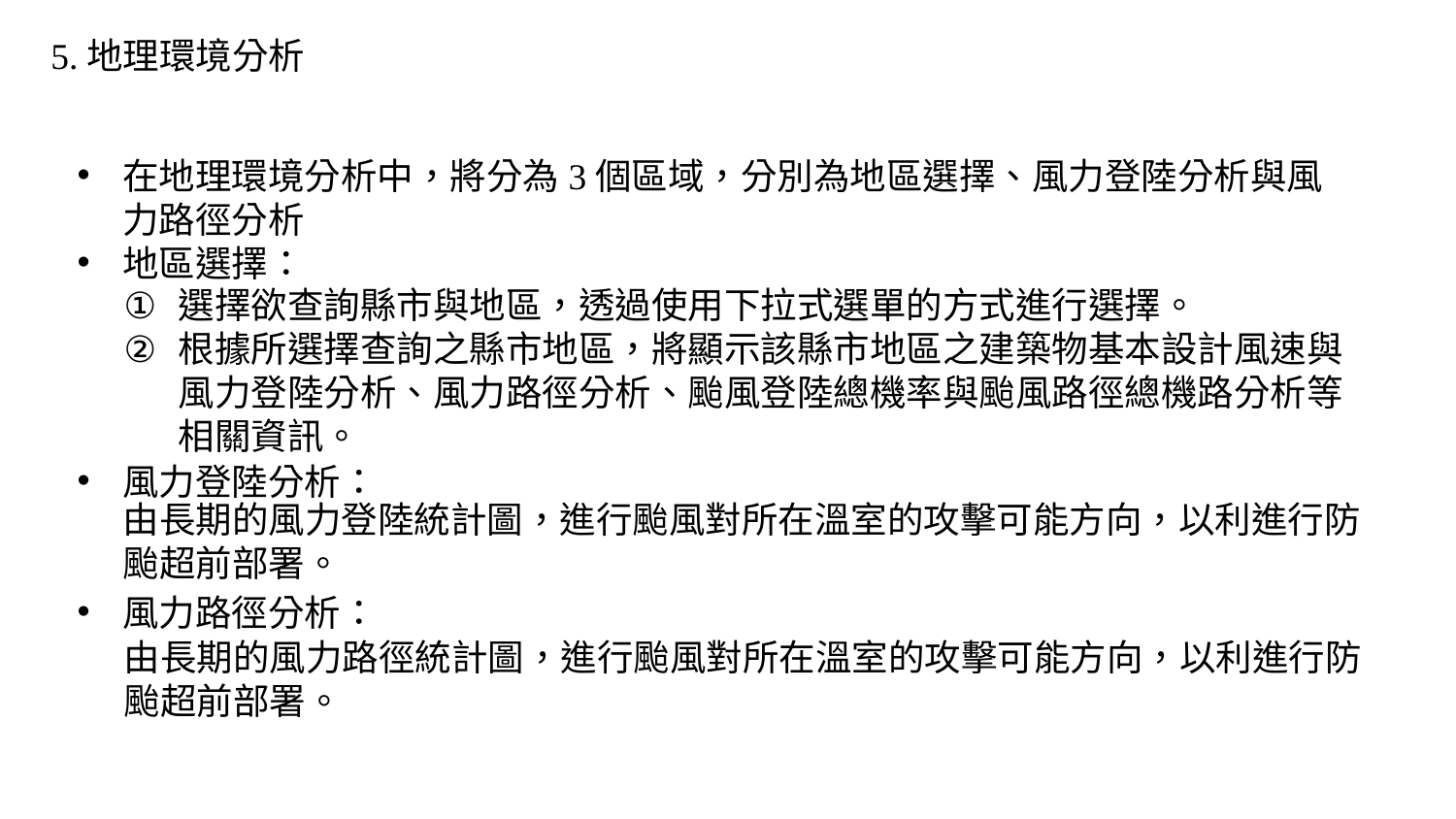

5.地理環境分析
在地理環境分析中，將分為3個區域，分別為地區選擇、風力登陸分析與風力路徑分析
地區選擇：

風力登陸分析：

風力路徑分析：
選擇欲查詢縣市與地區，透過使用下拉式選單的方式進行選擇。
根據所選擇查詢之縣市地區，將顯示該縣市地區之建築物基本設計風速與風力登陸分析、風力路徑分析、颱風登陸總機率與颱風路徑總機路分析等相關資訊。
由長期的風力登陸統計圖，進行颱風對所在溫室的攻擊可能方向，以利進行防颱超前部署。
由長期的風力路徑統計圖，進行颱風對所在溫室的攻擊可能方向，以利進行防颱超前部署。